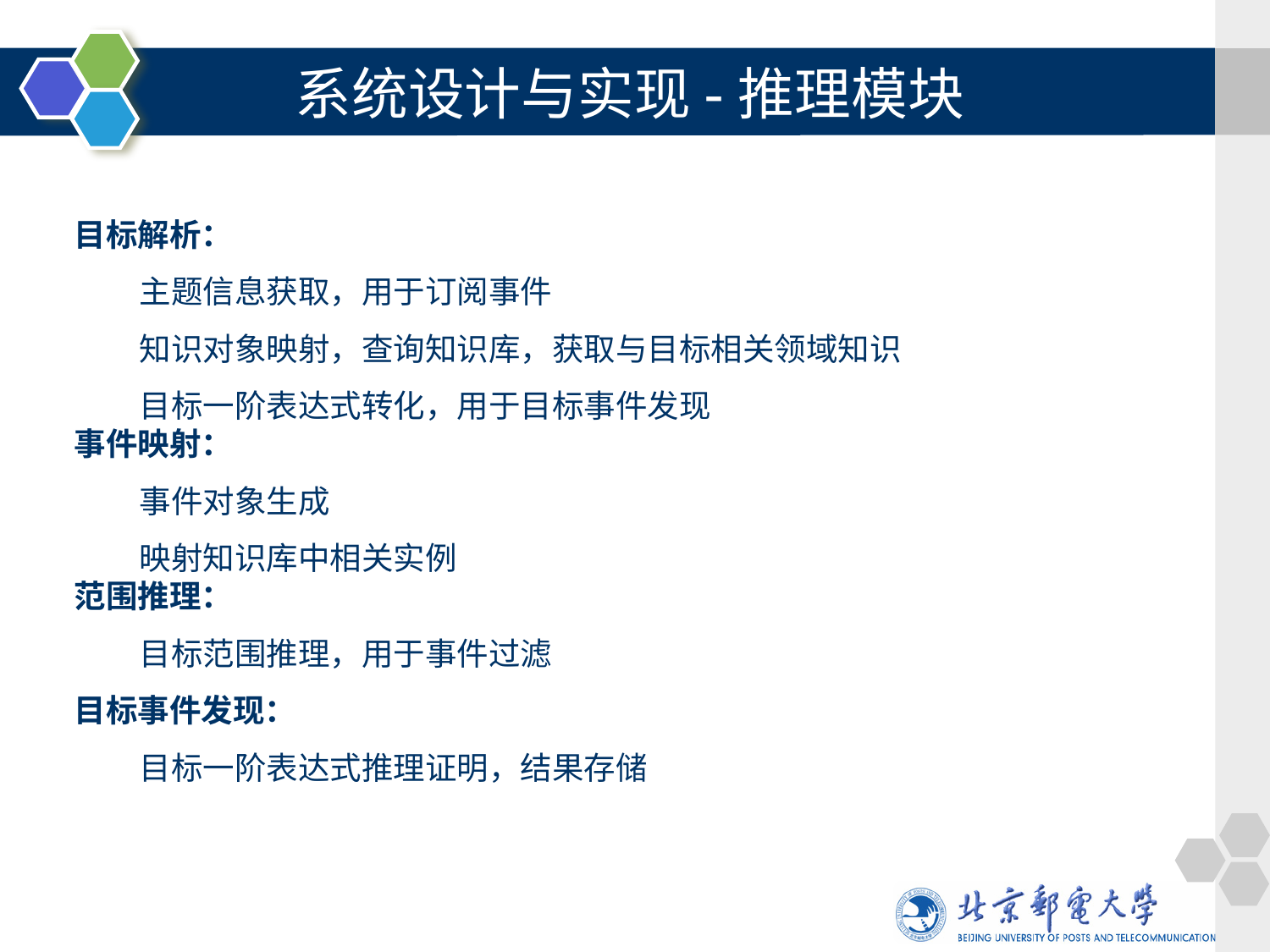

# 系统设计与实现-推理模块
目标解析：
        主题信息获取，用于订阅事件
        知识对象映射，查询知识库，获取与目标相关领域知识
        目标一阶表达式转化，用于目标事件发现
事件映射：
        事件对象生成
        映射知识库中相关实例
范围推理：
        目标范围推理，用于事件过滤
目标事件发现：
        目标一阶表达式推理证明，结果存储